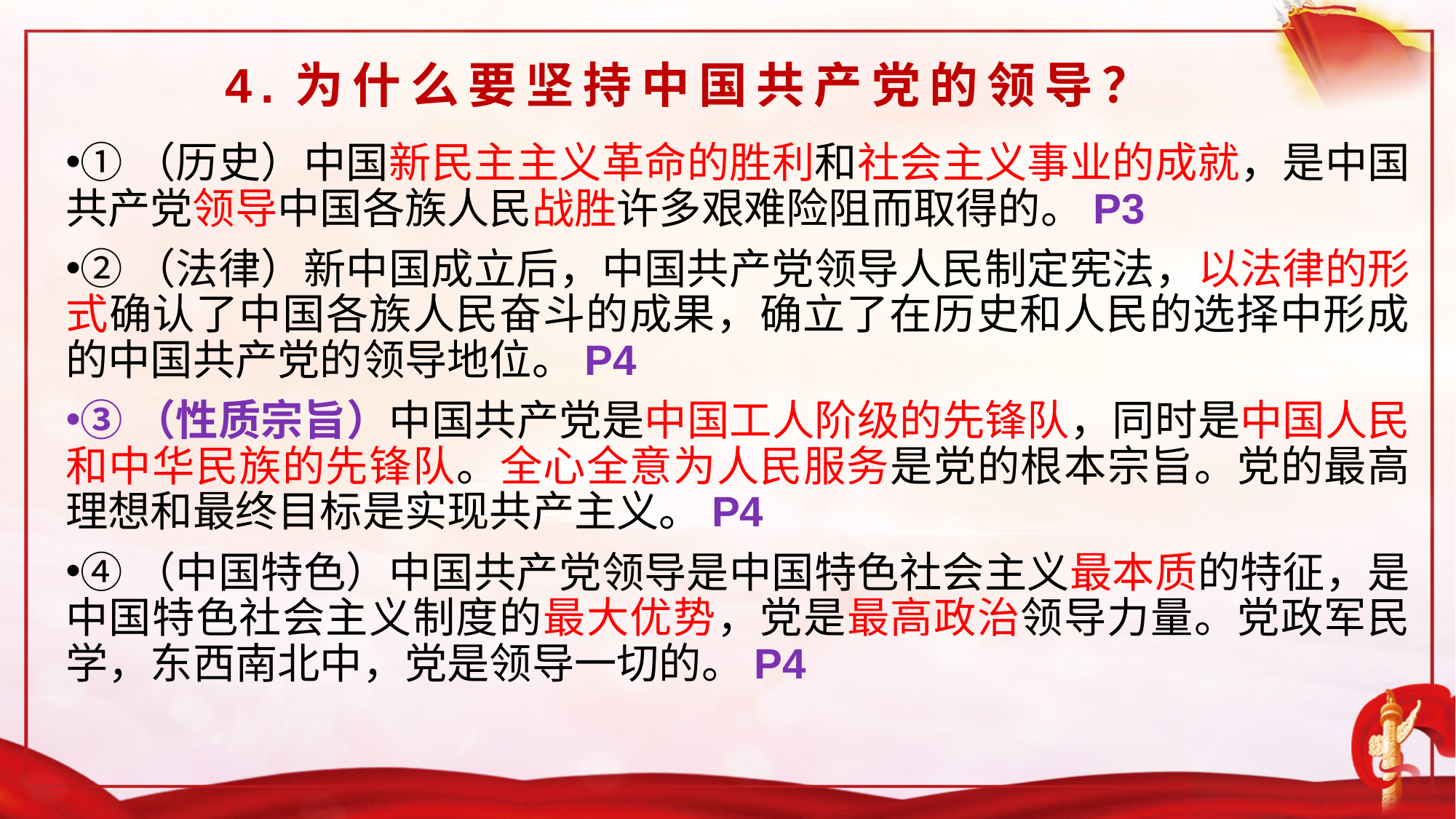

4.为什么要坚持中国共产党的领导？
#
①（历史）中国新民主主义革命的胜利和社会主义事业的成就，是中国共产党领导中国各族人民战胜许多艰难险阻而取得的。P3
②（法律）新中国成立后，中国共产党领导人民制定宪法，以法律的形式确认了中国各族人民奋斗的成果，确立了在历史和人民的选择中形成的中国共产党的领导地位。P4
③（性质宗旨）中国共产党是中国工人阶级的先锋队，同时是中国人民和中华民族的先锋队。全心全意为人民服务是党的根本宗旨。党的最高理想和最终目标是实现共产主义。P4
④（中国特色）中国共产党领导是中国特色社会主义最本质的特征，是中国特色社会主义制度的最大优势，党是最高政治领导力量。党政军民学，东西南北中，党是领导一切的。P4